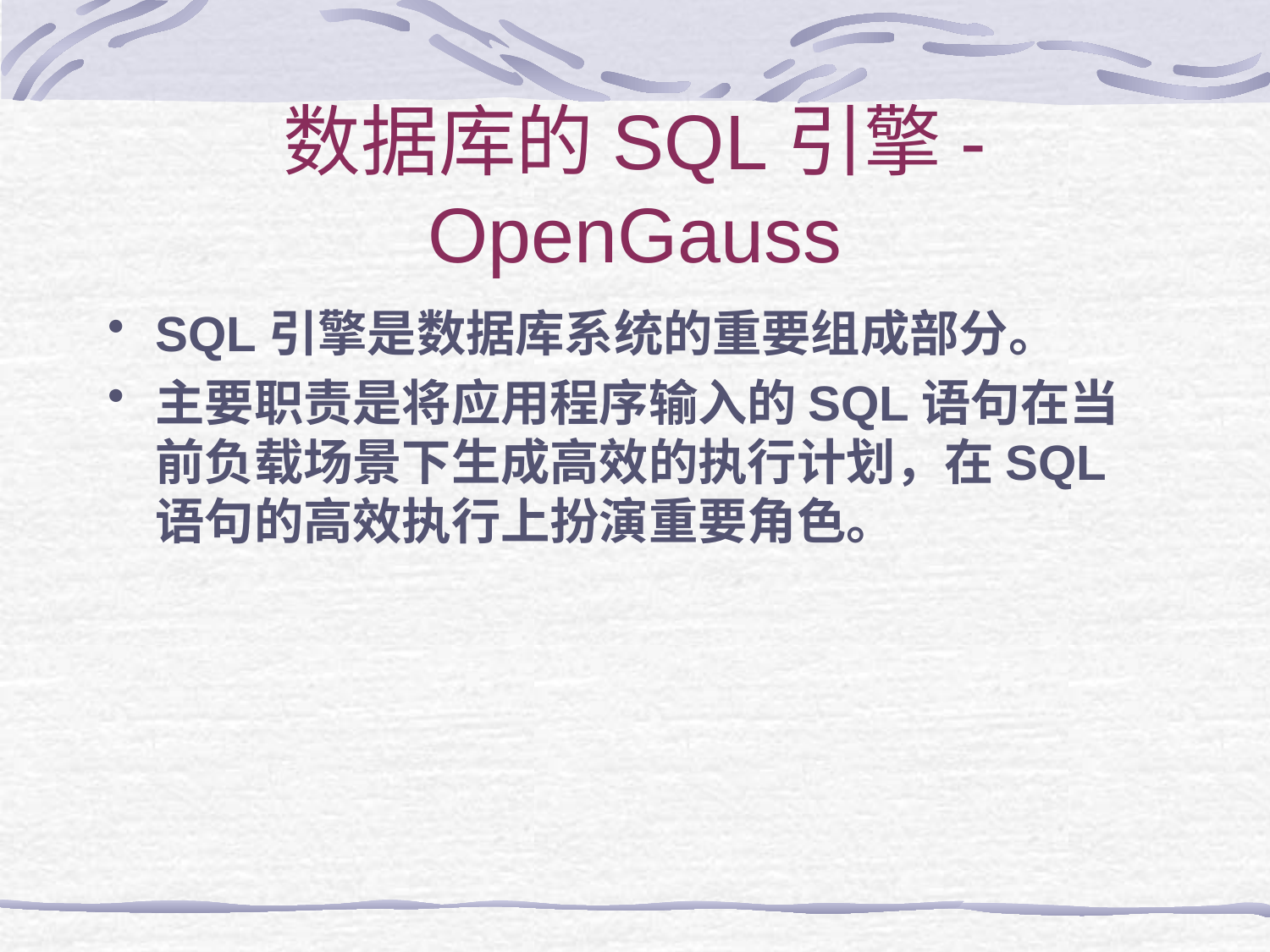

# 数据库的SQL引擎-OpenGauss
SQL引擎是数据库系统的重要组成部分。
主要职责是将应用程序输入的SQL语句在当前负载场景下生成高效的执行计划，在SQL语句的高效执行上扮演重要角色。